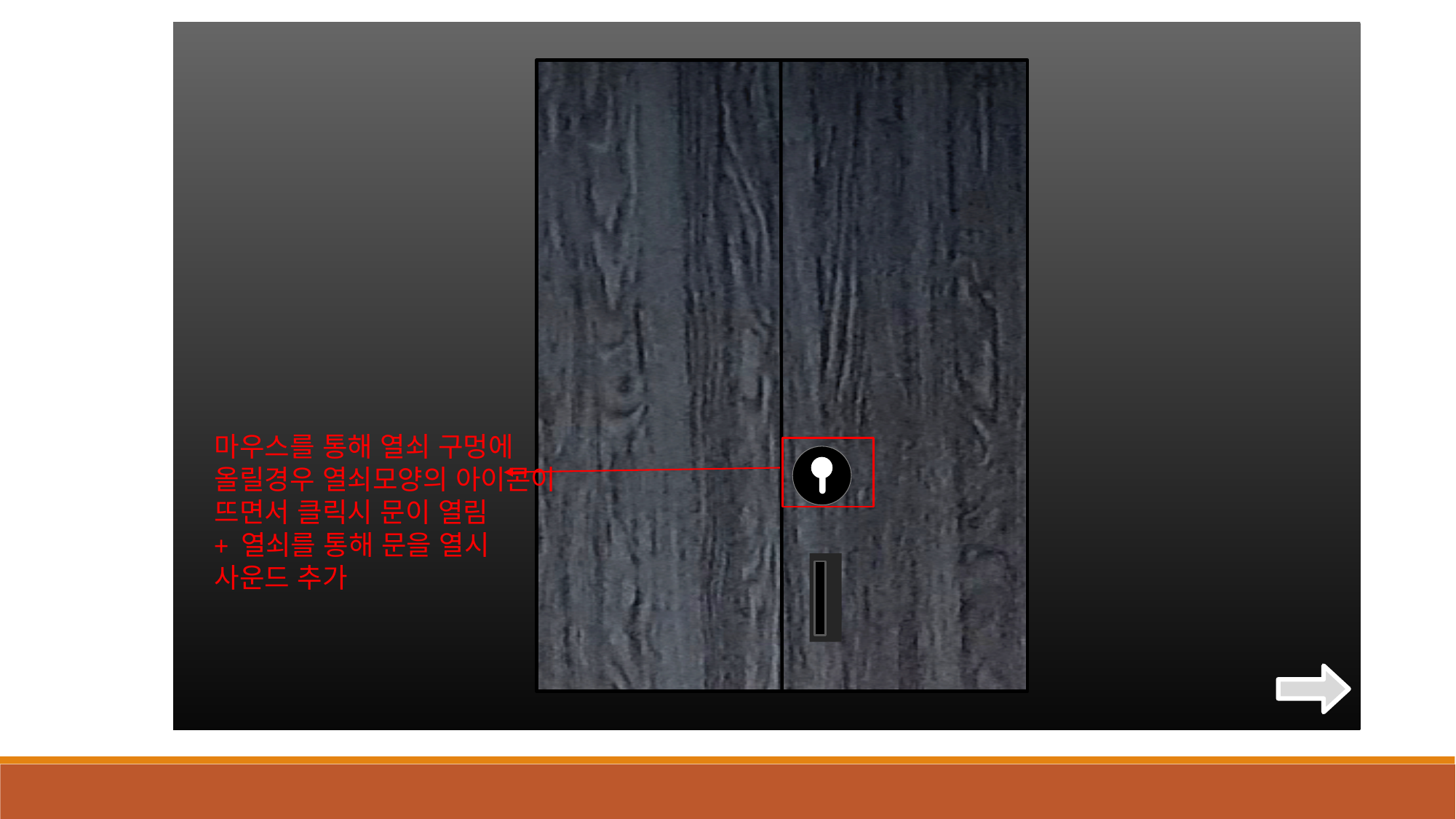

마우스를 통해 열쇠 구멍에 올릴경우 열쇠모양의 아이콘이 뜨면서 클릭시 문이 열림
+ 열쇠를 통해 문을 열시 사운드 추가